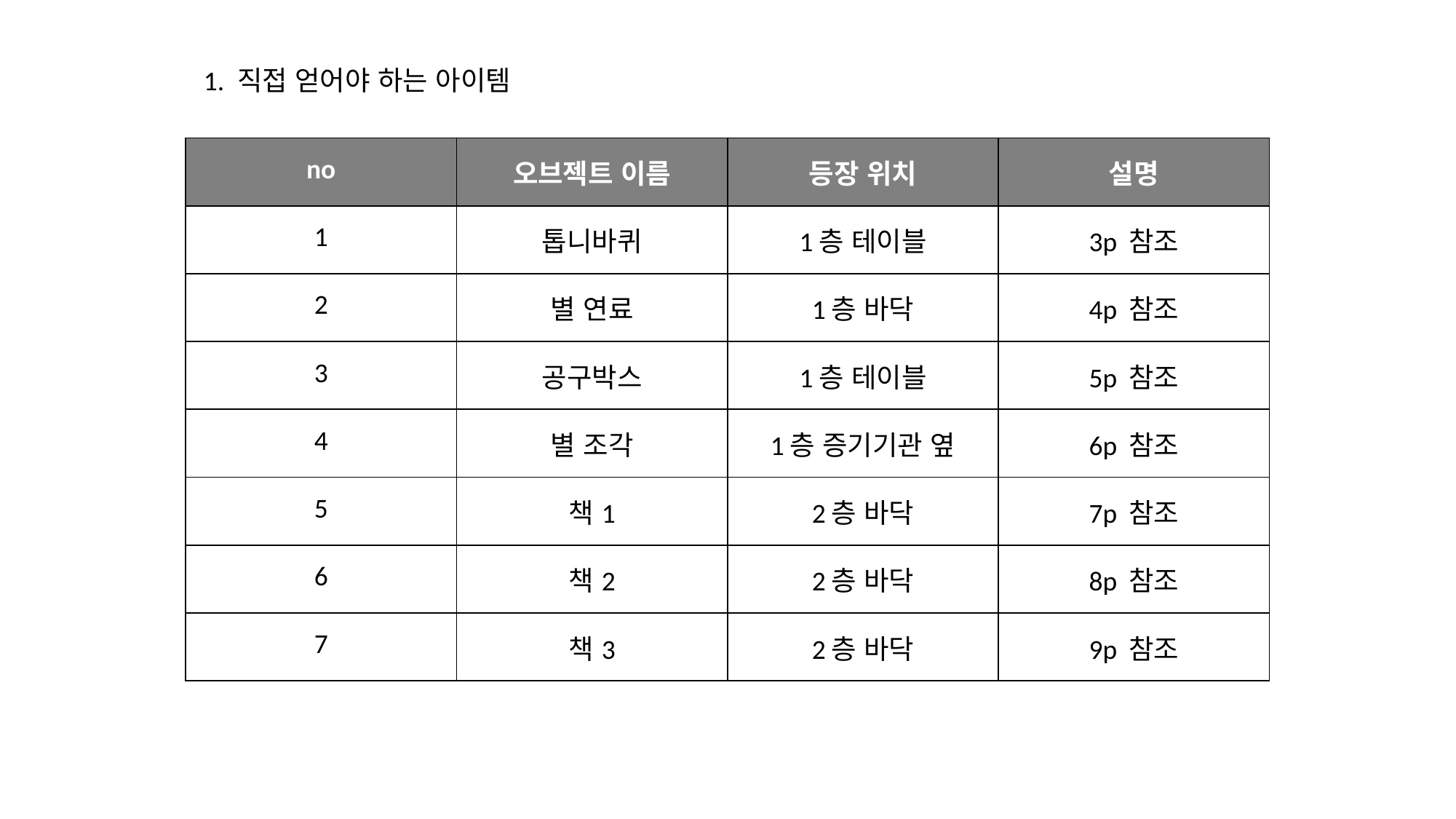

1. 직접 얻어야 하는 아이템
| no | 오브젝트 이름 | 등장 위치 | 설명 |
| --- | --- | --- | --- |
| 1 | 톱니바퀴 | 1층 테이블 | 3p 참조 |
| 2 | 별 연료 | 1층 바닥 | 4p 참조 |
| 3 | 공구박스 | 1층 테이블 | 5p 참조 |
| 4 | 별 조각 | 1층 증기기관 옆 | 6p 참조 |
| 5 | 책1 | 2층 바닥 | 7p 참조 |
| 6 | 책2 | 2층 바닥 | 8p 참조 |
| 7 | 책3 | 2층 바닥 | 9p 참조 |